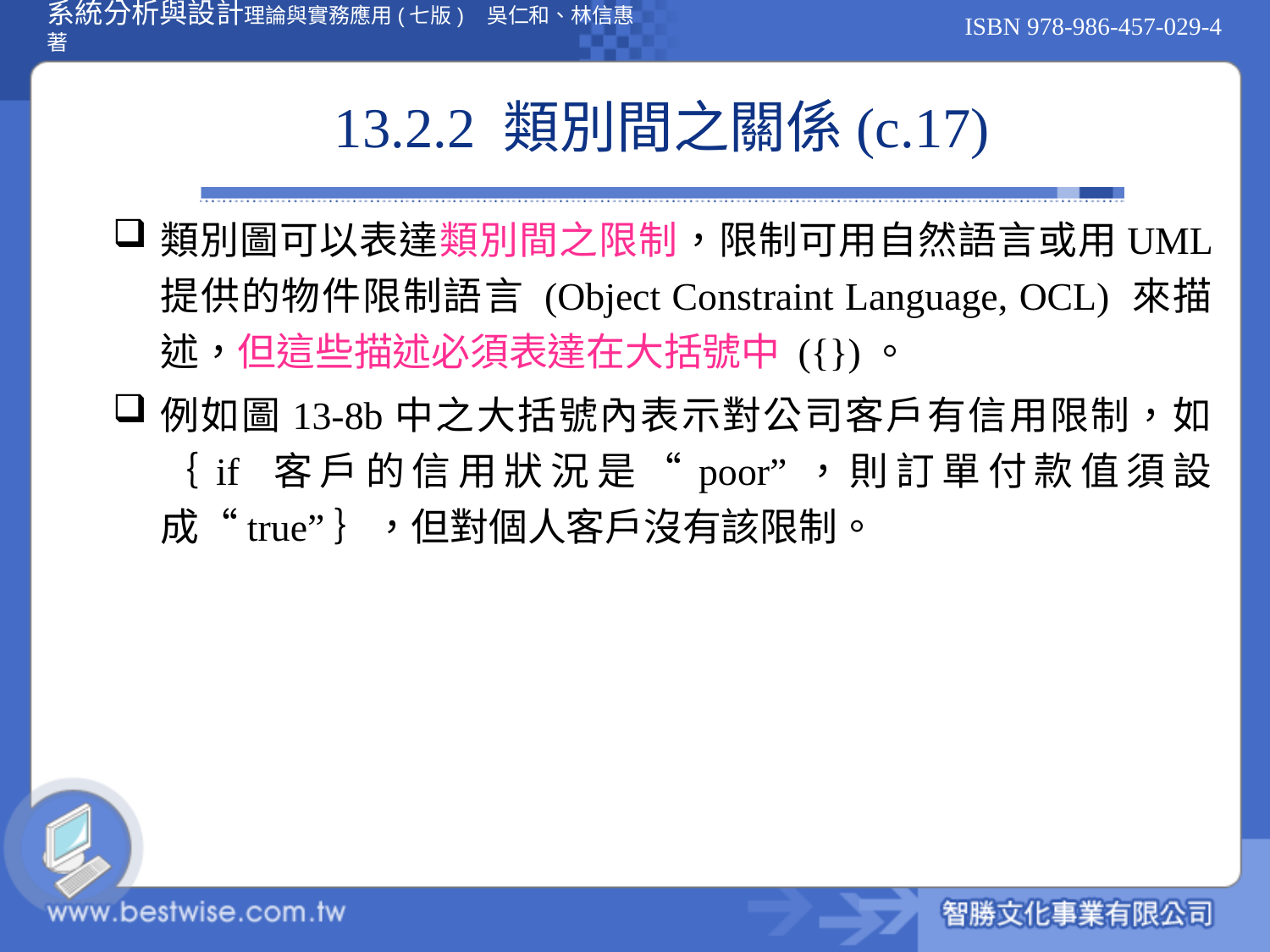

# 13.2.2 類別間之關係(c.17)
類別圖可以表達類別間之限制，限制可用自然語言或用UML 提供的物件限制語言 (Object Constraint Language, OCL) 來描述，但這些描述必須表達在大括號中 ({})。
例如圖13-8b中之大括號內表示對公司客戶有信用限制，如｛if 客戶的信用狀況是“poor”，則訂單付款值須設成“true”｝，但對個人客戶沒有該限制。